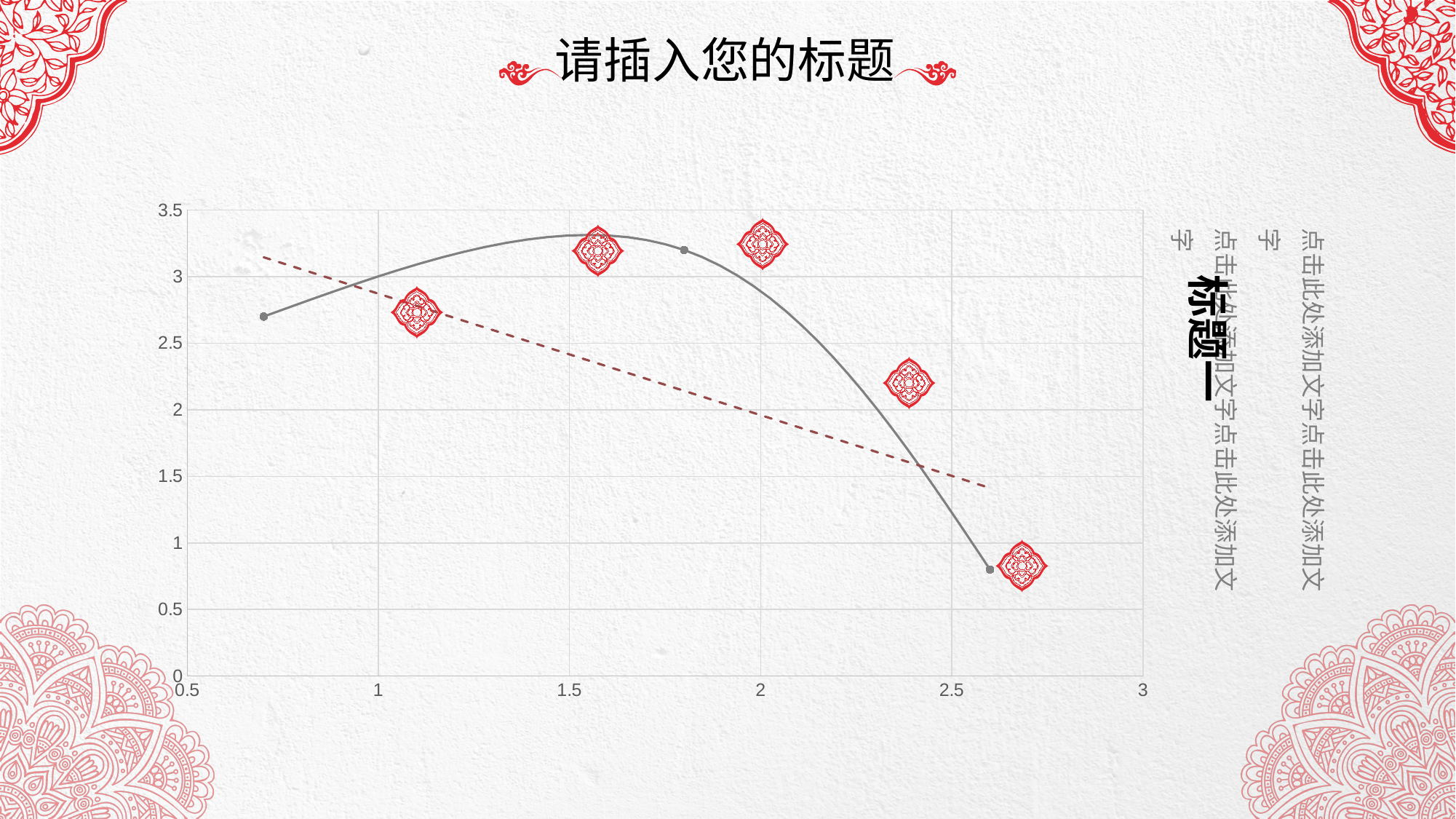

### Chart

| Category |  |
|---|---|
标题一

点击此处添加文字点击此处添加文字
点击此处添加文字点击此处添加文字